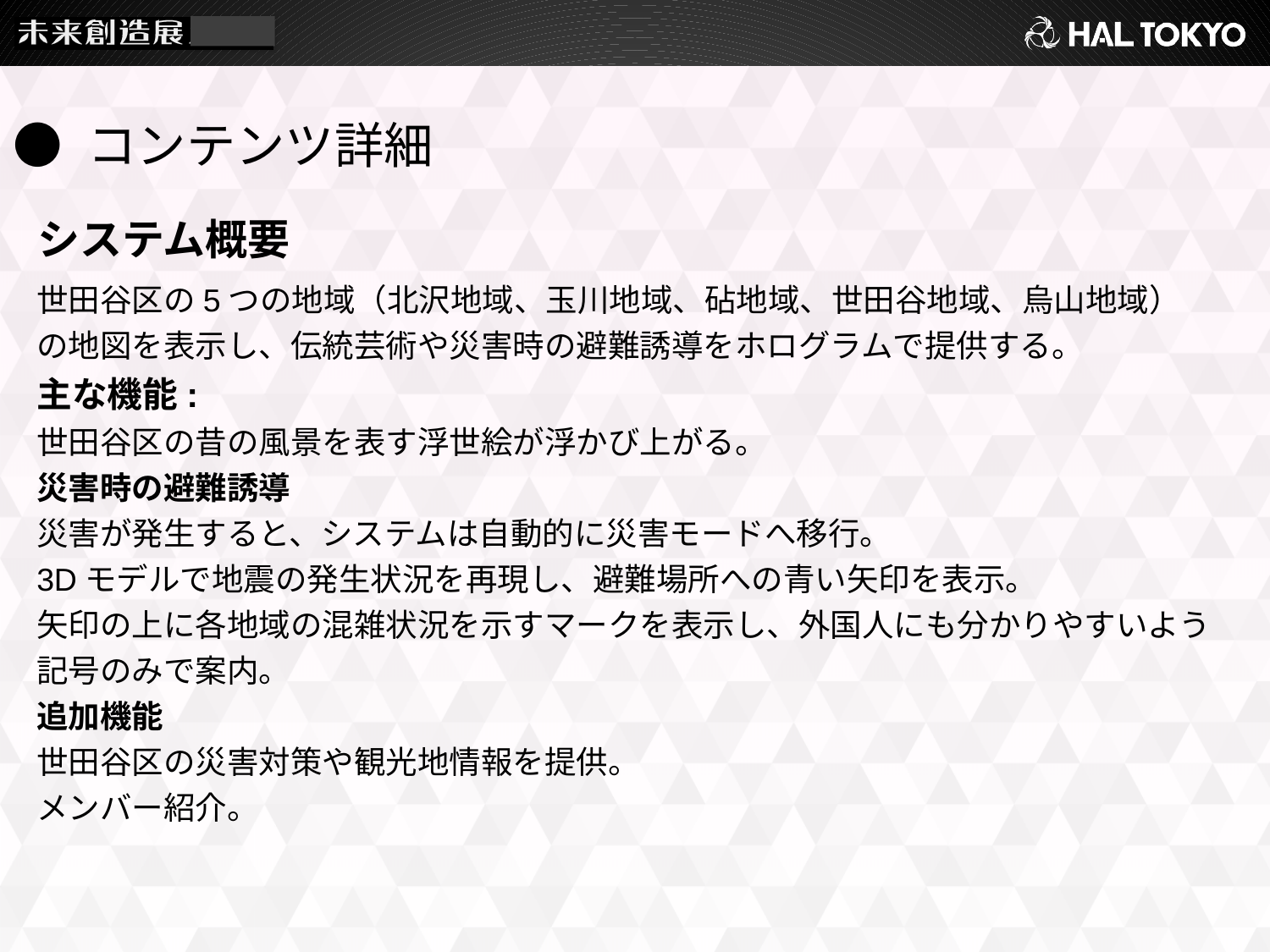

● コンテンツ詳細
システム概要
世田谷区の5つの地域（北沢地域、玉川地域、砧地域、世田谷地域、烏山地域）
の地図を表示し、伝統芸術や災害時の避難誘導をホログラムで提供する。
主な機能:
世田谷区の昔の風景を表す浮世絵が浮かび上がる。
災害時の避難誘導
災害が発生すると、システムは自動的に災害モードへ移行。
3Dモデルで地震の発生状況を再現し、避難場所への青い矢印を表示。
矢印の上に各地域の混雑状況を示すマークを表示し、外国人にも分かりやすいよう記号のみで案内。
追加機能
世田谷区の災害対策や観光地情報を提供。
メンバー紹介。